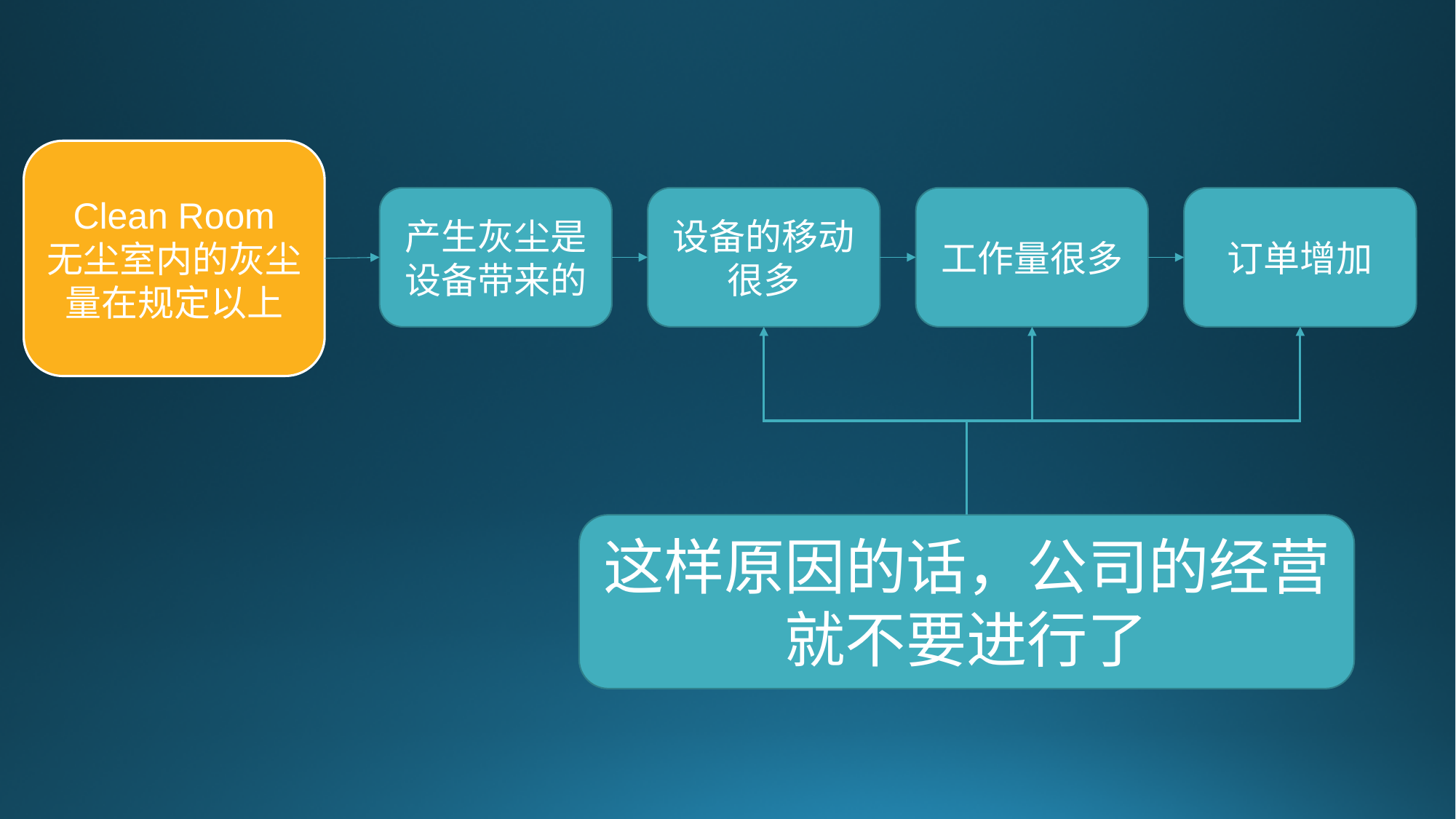

Clean Room
无尘室内的灰尘量在规定以上
订单增加
工作量很多
产生灰尘是设备带来的
设备的移动很多
这样原因的话，公司的经营就不要进行了